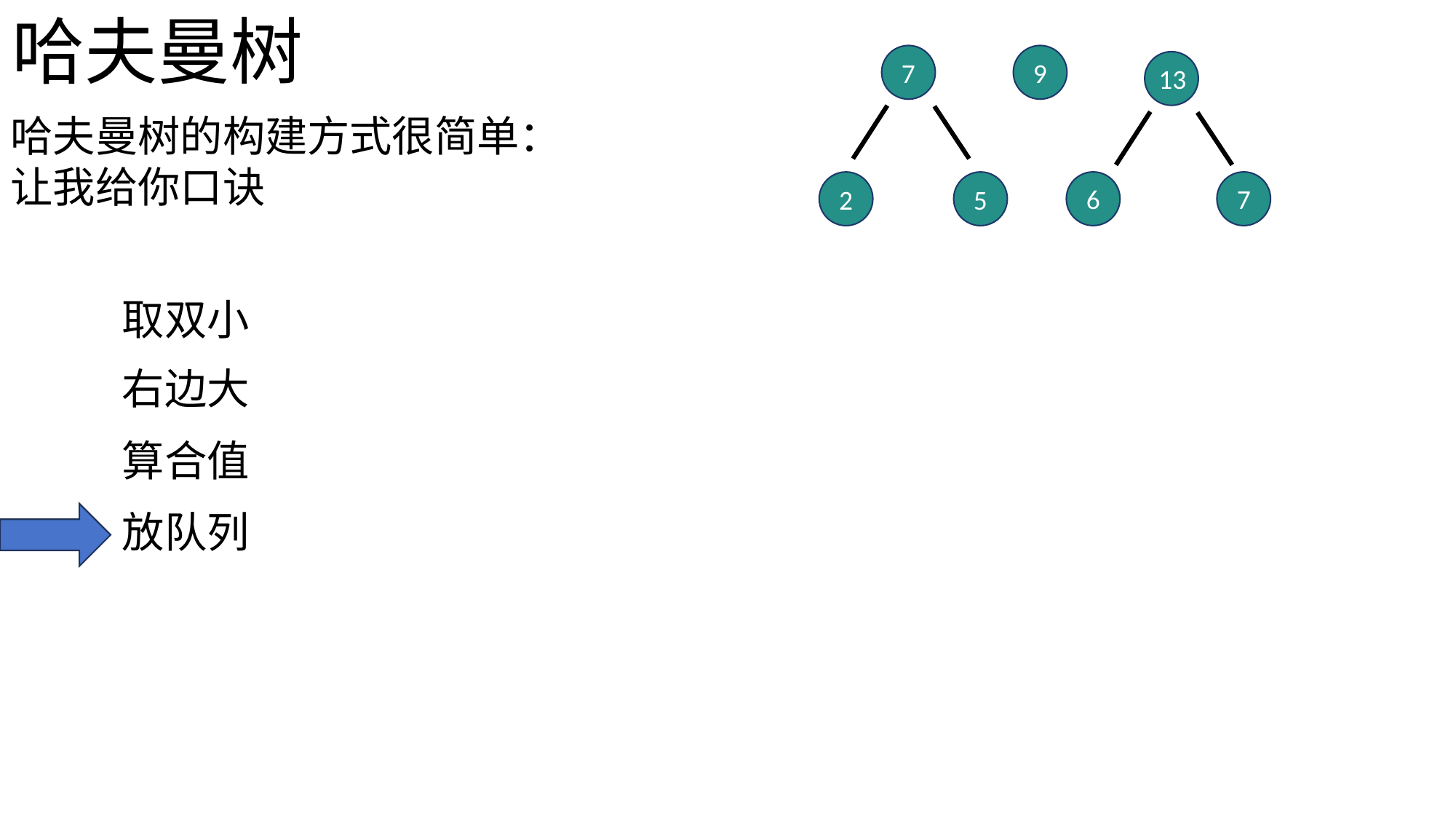

哈夫曼树
7
9

13
哈夫曼树的构建方式很简单：让我给你口诀
6
7
2
5
取双小
右边大
算合值
放队列